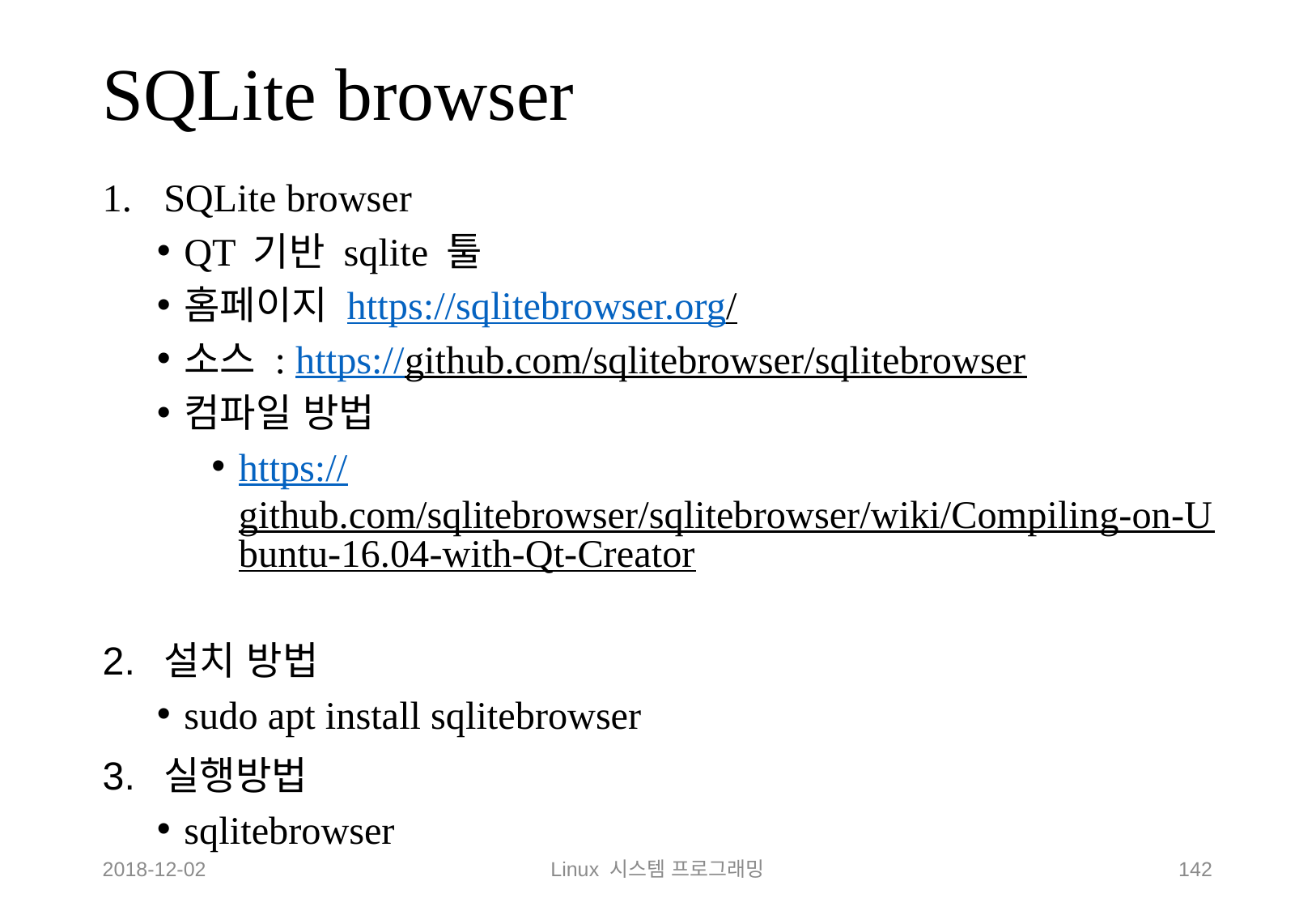

# SQLite browser
SQLite browser
QT 기반 sqlite 툴
홈페이지 https://sqlitebrowser.org/
소스 : https://github.com/sqlitebrowser/sqlitebrowser
컴파일 방법
https://github.com/sqlitebrowser/sqlitebrowser/wiki/Compiling-on-Ubuntu-16.04-with-Qt-Creator
설치 방법
sudo apt install sqlitebrowser
실행방법
sqlitebrowser

2018-12-02
Linux 시스템 프로그래밍
142